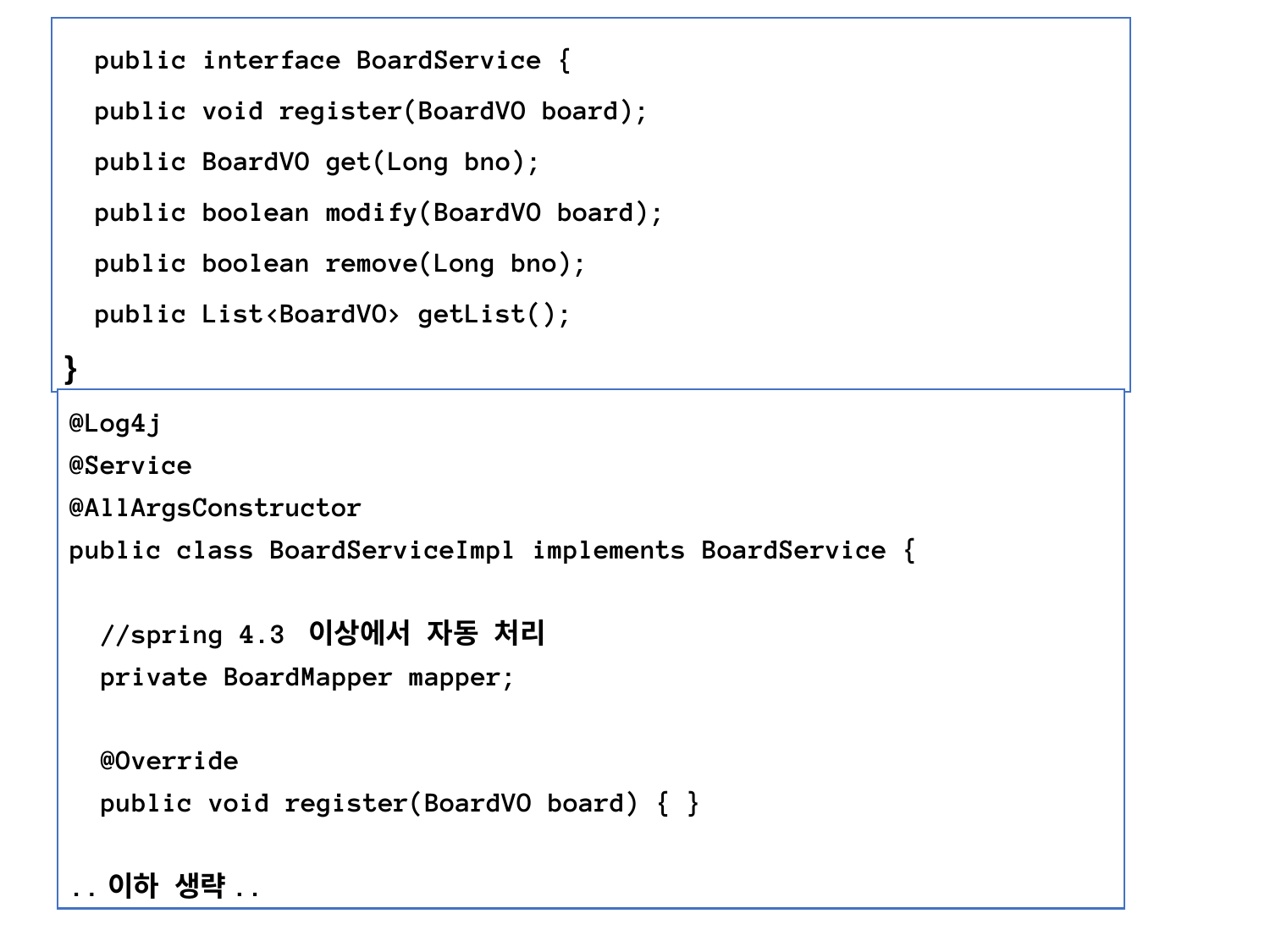

public interface BoardService {
  public void register(BoardVO board);
  public BoardVO get(Long bno);
  public boolean modify(BoardVO board);
  public boolean remove(Long bno);
  public List<BoardVO> getList();
}
@Log4j
@Service
@AllArgsConstructor
public class BoardServiceImpl implements BoardService {

  //spring 4.3 이상에서 자동 처리
  private BoardMapper mapper;

  @Override
  public void register(BoardVO board) { }

..이하 생략..